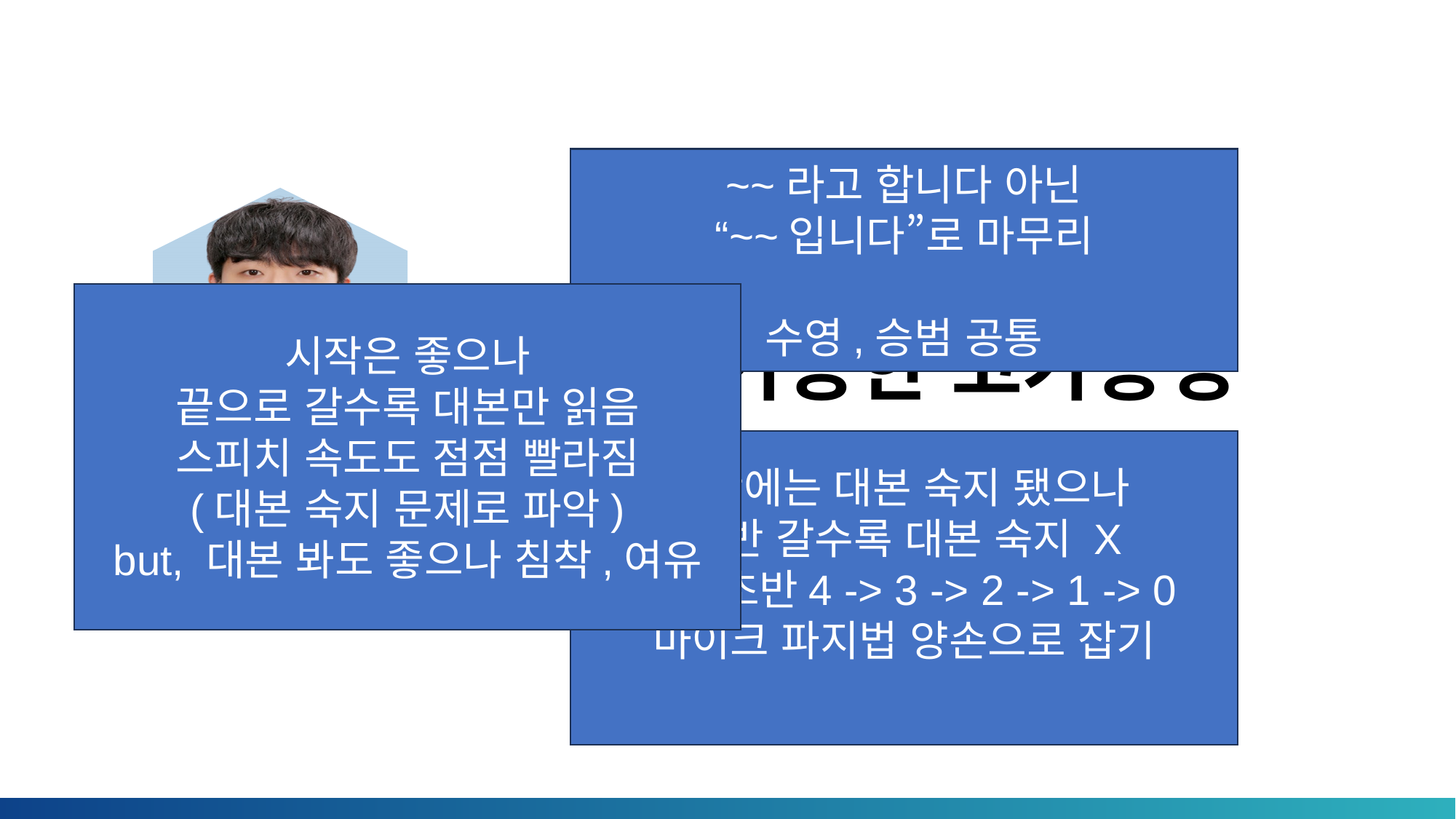

~~라고 합니다 아닌
“~~입니다”로 마무리

수영,승범 공통

# 검색 가능한 고가용성 웹 서버 구축
시작은 좋으나
끝으로 갈수록 대본만 읽음
스피치 속도도 점점 빨라짐
(대본 숙지 문제로 파악)
but, 대본 봐도 좋으나 침착,여유
초반에는 대본 숙지 됐으나
후반 갈수록 대본 숙지 X
점수 초반4 -> 3 -> 2 -> 1 -> 0
마이크 파지법 양손으로 잡기

김수영